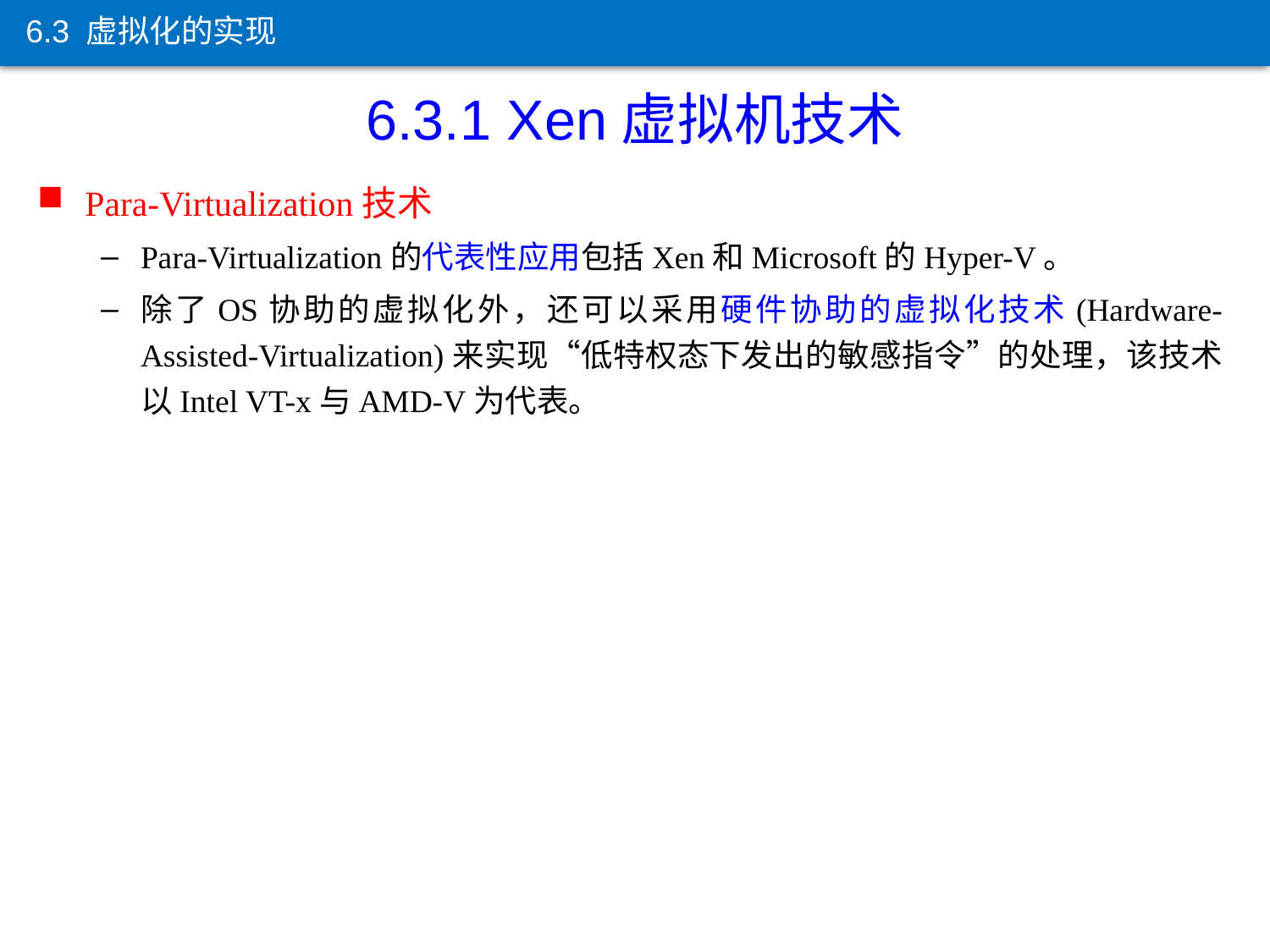

6.3 虚拟化的实现
6.3.1 Xen虚拟机技术
Para-Virtualization技术
Para-Virtualization的代表性应用包括Xen和Microsoft的Hyper-V。
除了OS协助的虚拟化外，还可以采用硬件协助的虚拟化技术(Hardware-Assisted-Virtualization)来实现“低特权态下发出的敏感指令”的处理，该技术以Intel VT-x与AMD-V为代表。

28